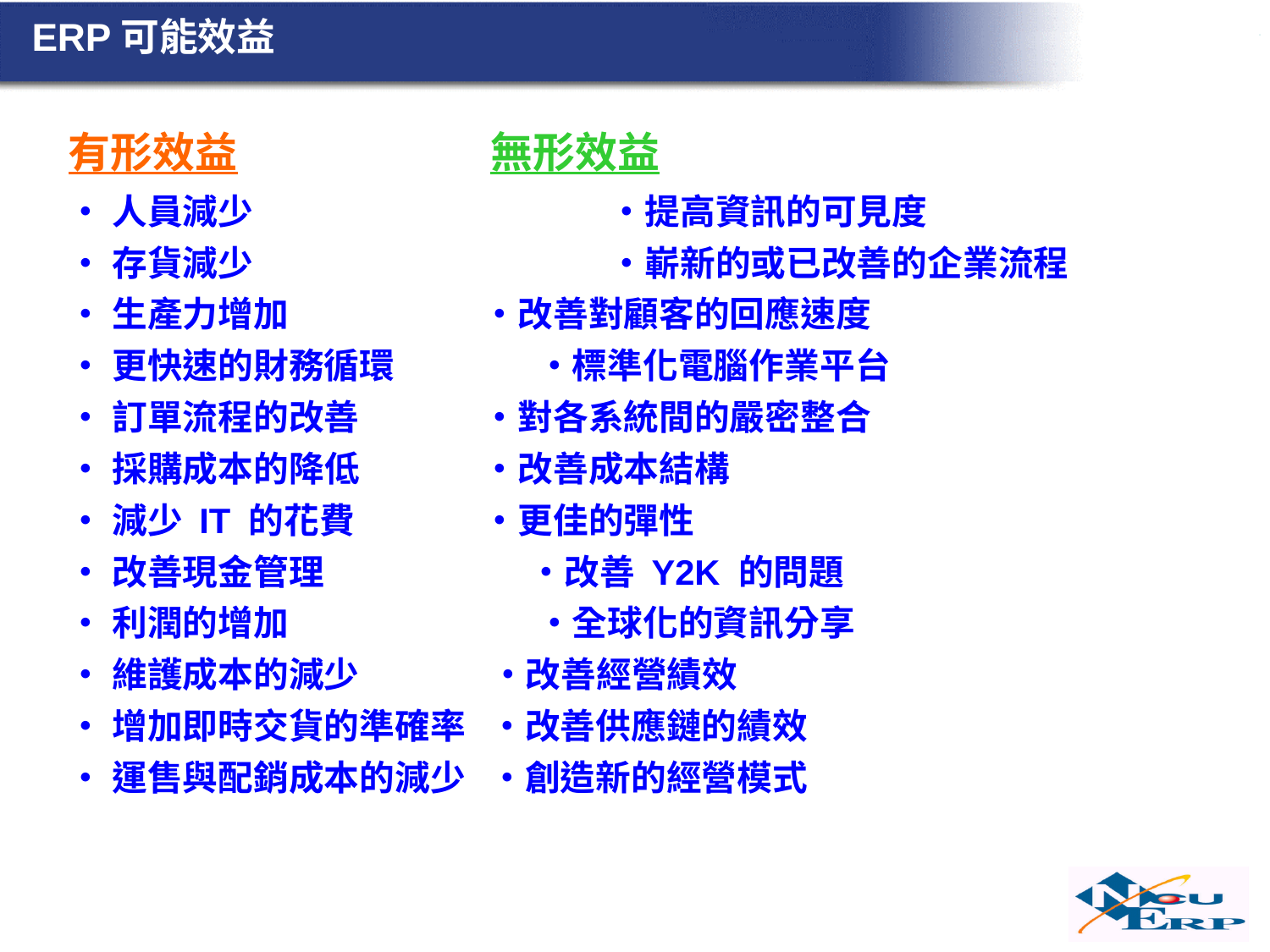

# ERP可能效益
有形效益		              無形效益
‧人員減少		             ‧提高資訊的可見度
‧存貨減少	   	             ‧嶄新的或已改善的企業流程
‧生產力增加	             ‧改善對顧客的回應速度
‧更快速的財務循環	    ‧標準化電腦作業平台
‧訂單流程的改善	             ‧對各系統間的嚴密整合
‧採購成本的降低	             ‧改善成本結構
‧減少 IT 的花費	             ‧更佳的彈性
‧改善現金管理		   ‧改善 Y2K 的問題
‧利潤的增加		    ‧全球化的資訊分享
‧維護成本的減少	              ‧改善經營績效
‧增加即時交貨的準確率   ‧改善供應鏈的績效
‧運售與配銷成本的減少   ‧創造新的經營模式